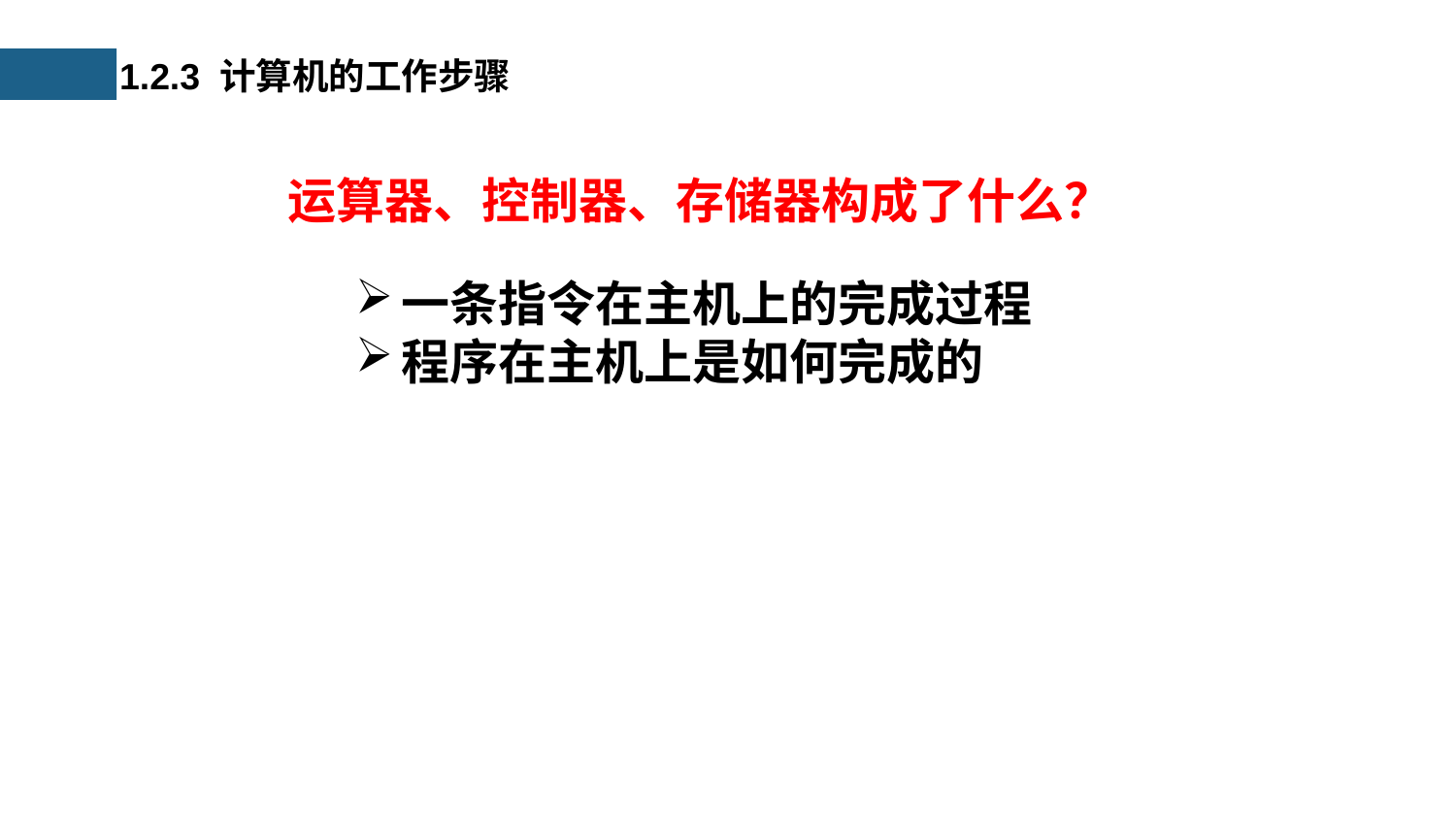

1.2.3 计算机的工作步骤
运算器、控制器、存储器构成了什么？
一条指令在主机上的完成过程
程序在主机上是如何完成的